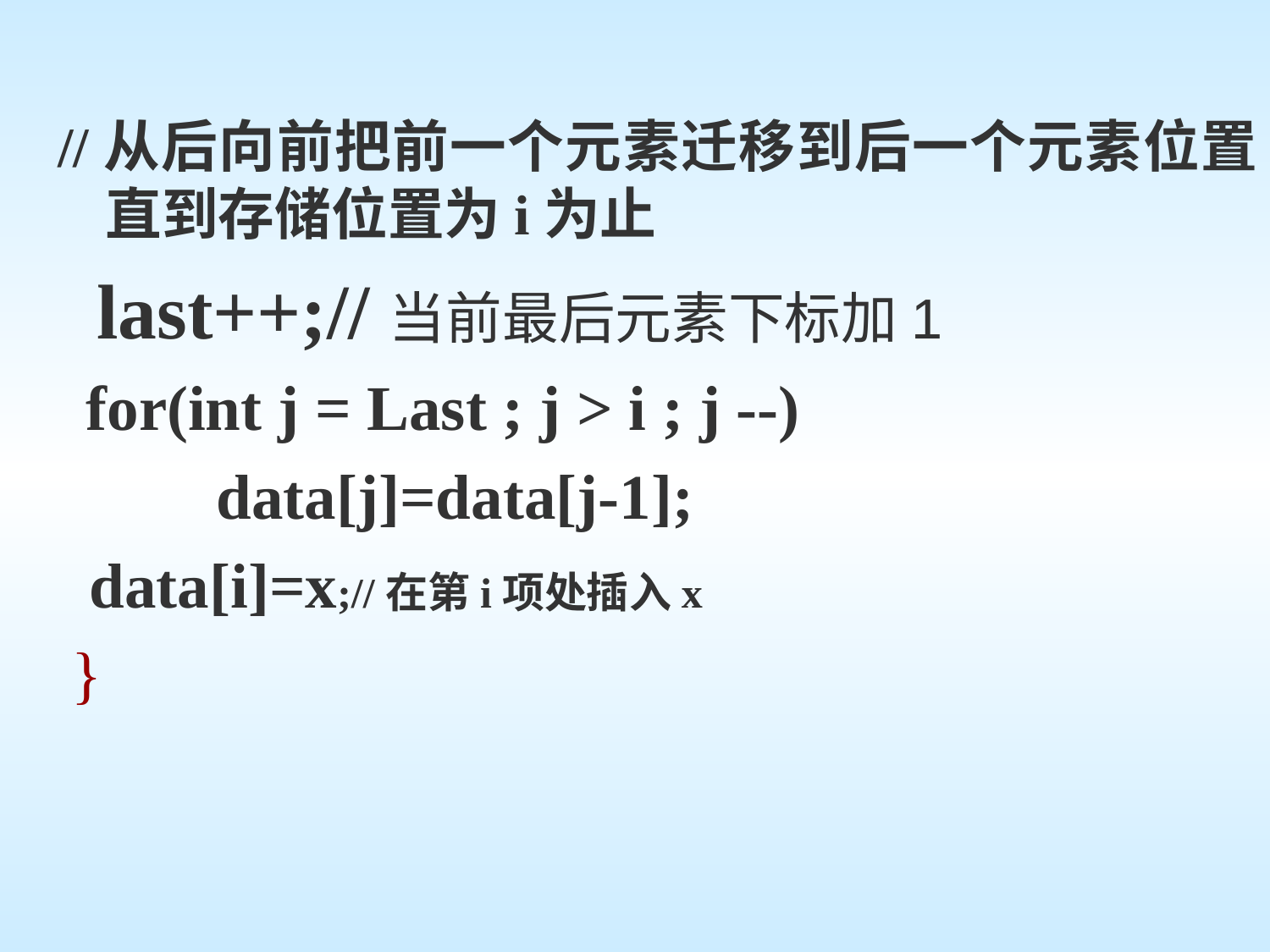

//从后向前把前一个元素迁移到后一个元素位置直到存储位置为i为止
  last++;//当前最后元素下标加1
  for(int j = Last ; j > i ; j --)
          data[j]=data[j-1];
  data[i]=x;//在第i项处插入x
 }